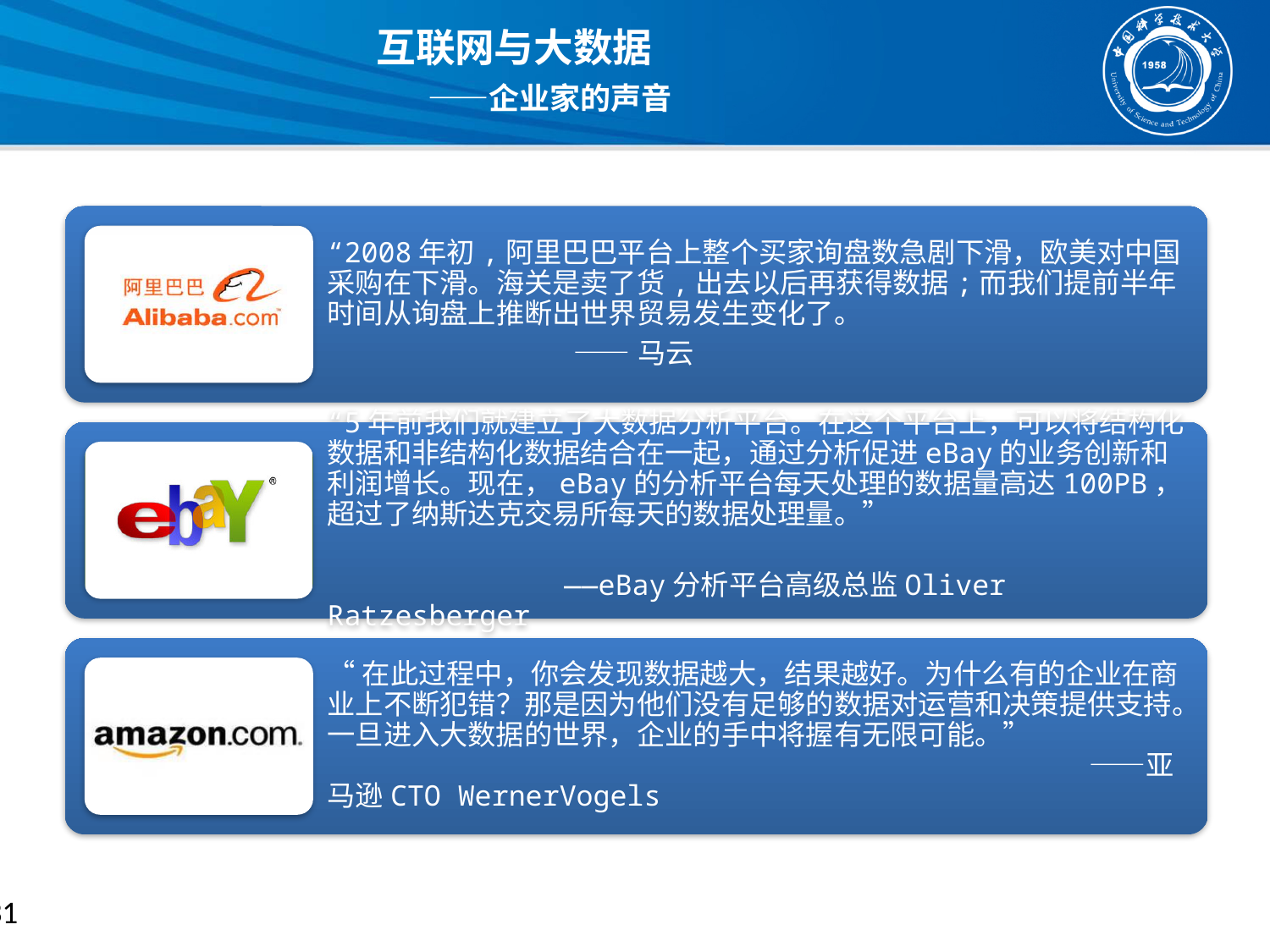

# 互联网与大数据 ——企业家的声音
“2008年初,阿里巴巴平台上整个买家询盘数急剧下滑，欧美对中国采购在下滑。海关是卖了货,出去以后再获得数据;而我们提前半年时间从询盘上推断出世界贸易发生变化了。
                                       ——马云
“5年前我们就建立了大数据分析平台。在这个平台上，可以将结构化数据和非结构化数据结合在一起，通过分析促进eBay的业务创新和利润增长。现在，eBay的分析平台每天处理的数据量高达100PB，超过了纳斯达克交易所每天的数据处理量。”
              ——eBay分析平台高级总监Oliver Ratzesberger
“在此过程中，你会发现数据越大，结果越好。为什么有的企业在商业上不断犯错？那是因为他们没有足够的数据对运营和决策提供支持。一旦进入大数据的世界，企业的手中将握有无限可能。”							——亚马逊CTO WernerVogels